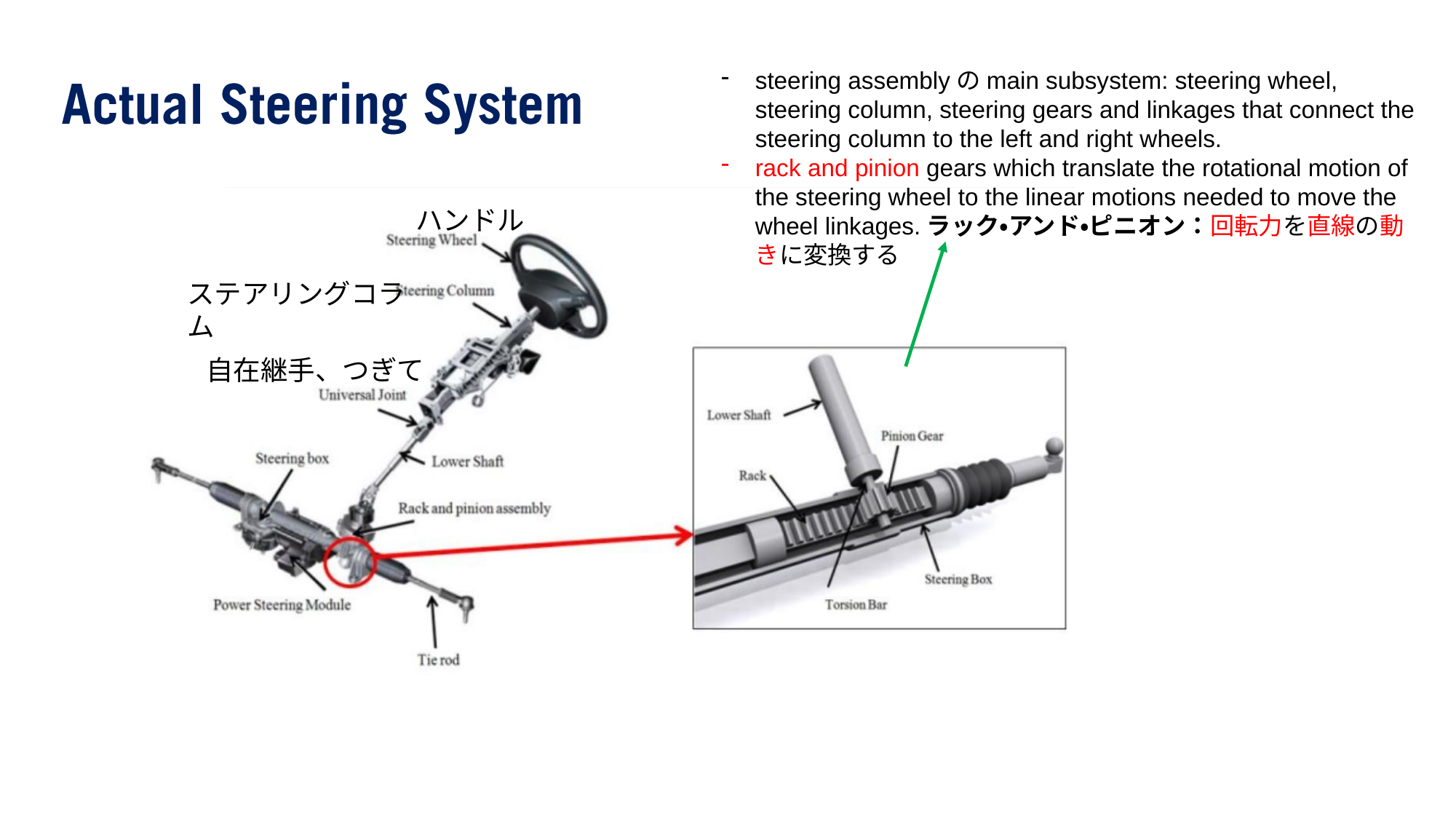

steering assemblyのmain subsystem: steering wheel, steering column, steering gears and linkages that connect the steering column to the left and right wheels.
rack and pinion gears which translate the rotational motion of the steering wheel to the linear motions needed to move the wheel linkages.ラック・アンド・ピニオン：回転力を直線の動きに変換する

ハンドル
ステアリングコラム
自在継手、つぎて